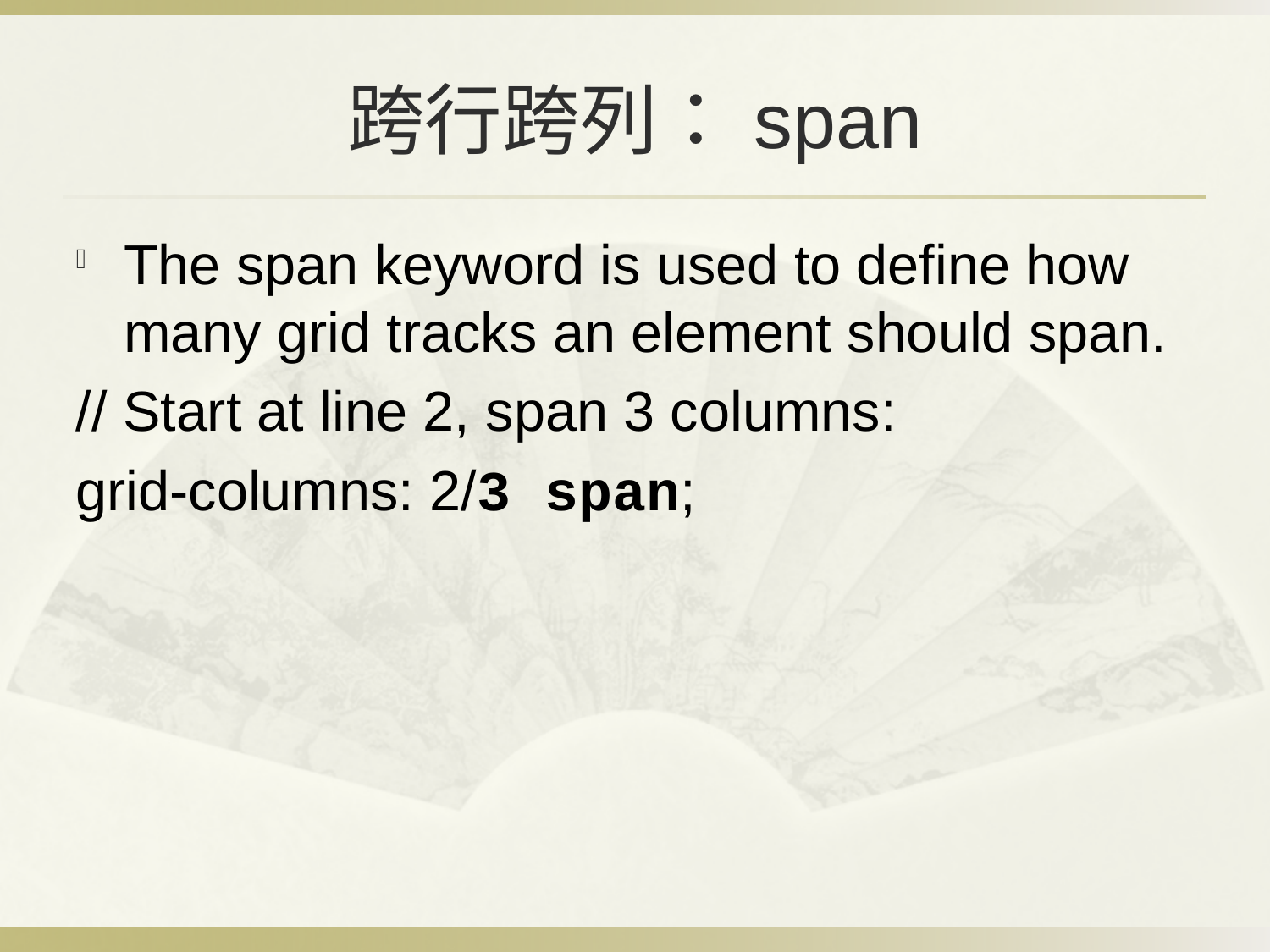

# 跨行跨列：span
The span keyword is used to define how many grid tracks an element should span.
// Start at line 2, span 3 columns:
grid-columns: 2/3 span;